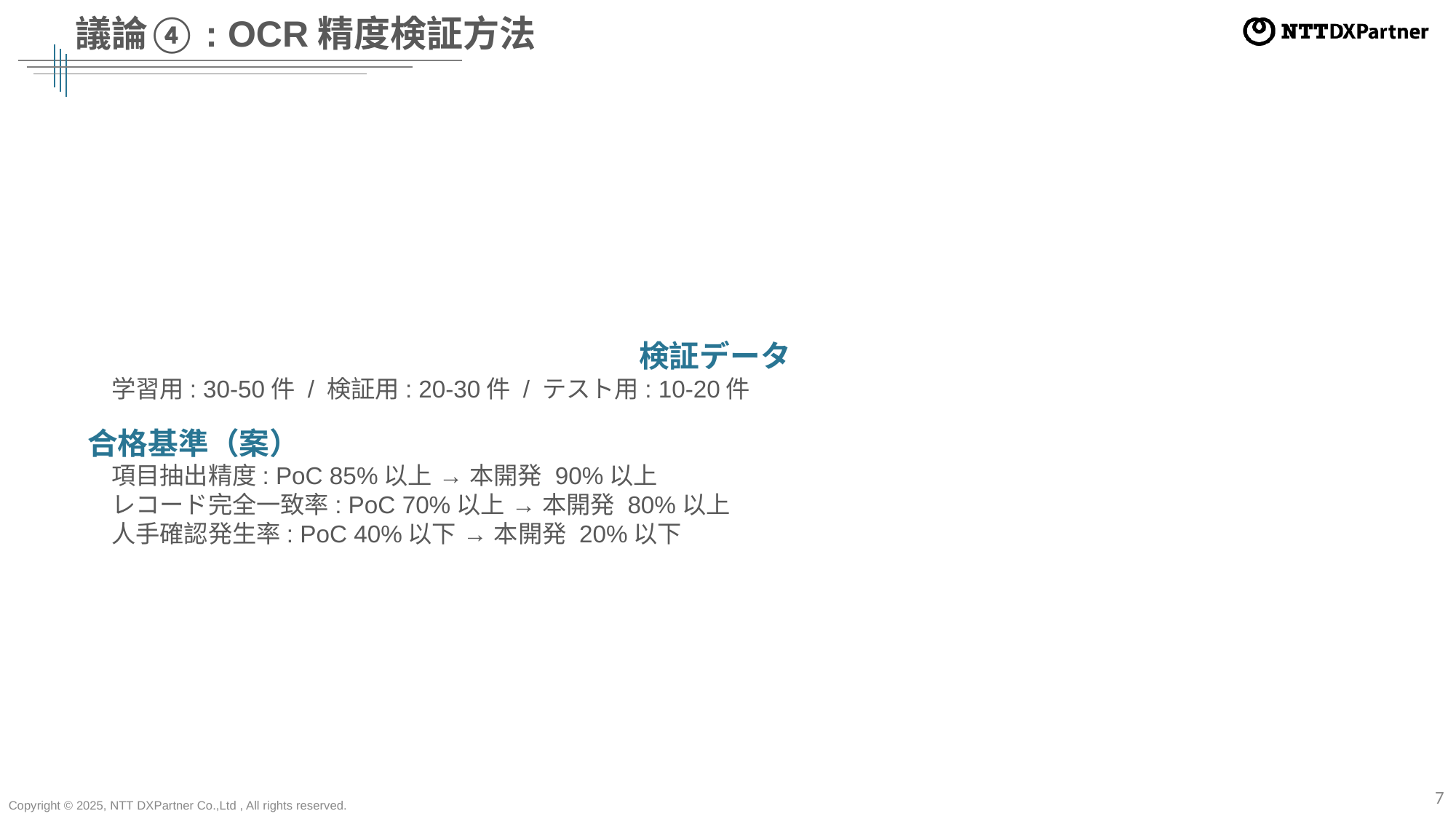

# 議論④: OCR精度検証方法
検証データ
　学習用: 30-50件 / 検証用: 20-30件 / テスト用: 10-20件

合格基準（案）
　項目抽出精度: PoC 85%以上 → 本開発 90%以上
　レコード完全一致率: PoC 70%以上 → 本開発 80%以上
　人手確認発生率: PoC 40%以下 → 本開発 20%以下